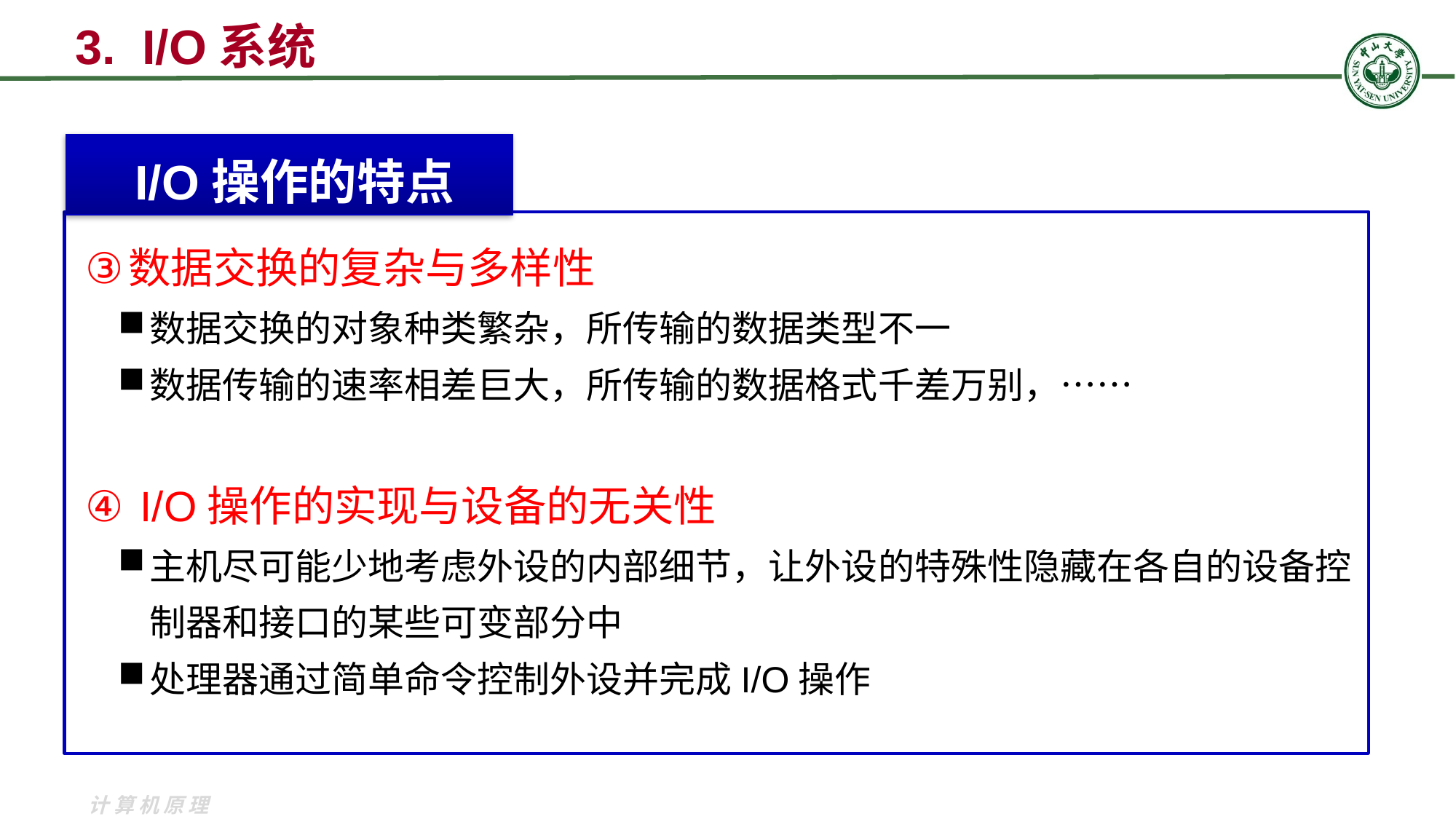

# 3.  I/O系统
I/O操作的特点

数据交换的复杂与多样性
数据交换的对象种类繁杂，所传输的数据类型不一
数据传输的速率相差巨大，所传输的数据格式千差万别，……

I/O操作的实现与设备的无关性
主机尽可能少地考虑外设的内部细节，让外设的特殊性隐藏在各自的设备控制器和接口的某些可变部分中
处理器通过简单命令控制外设并完成I/O操作